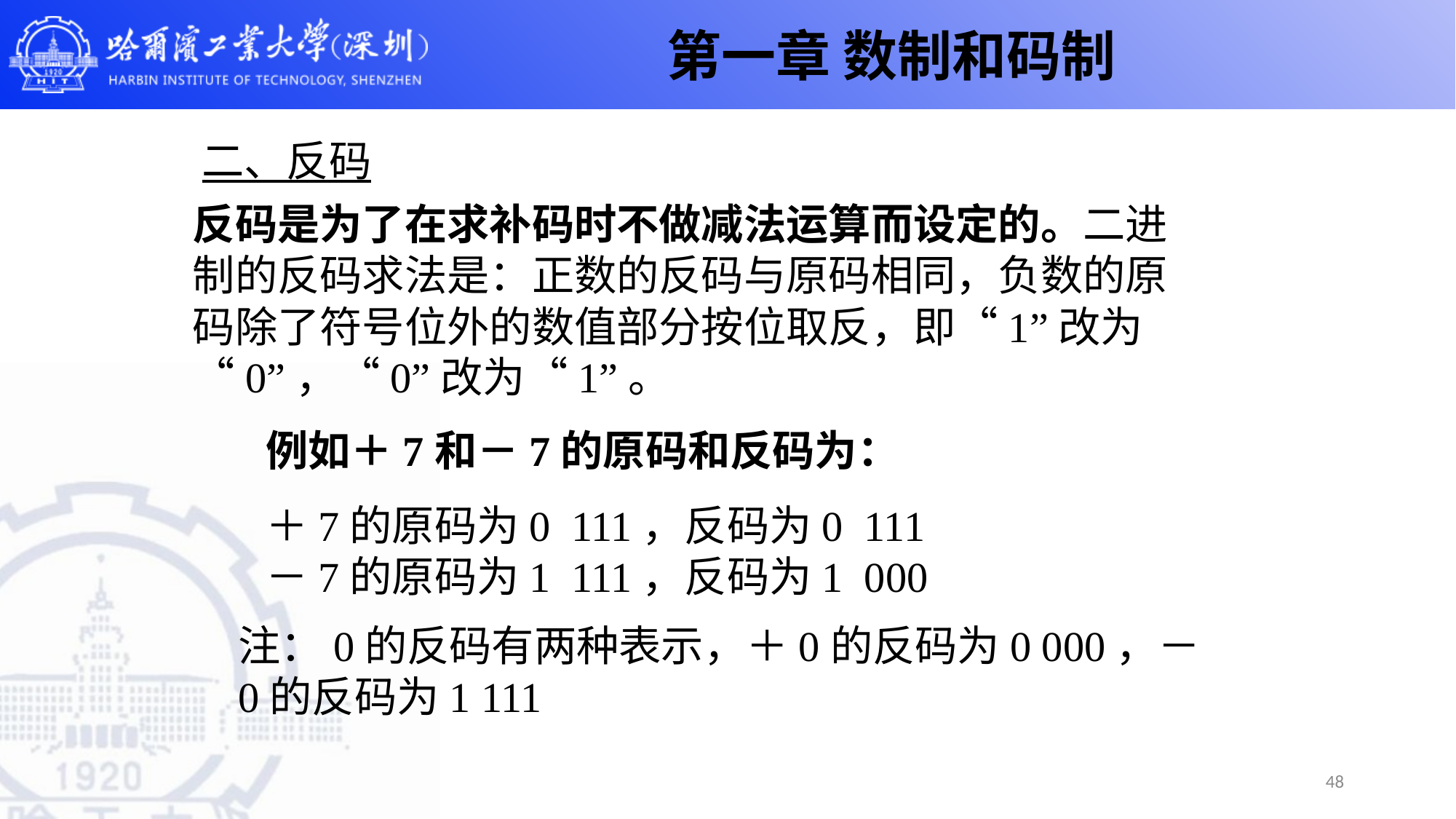

第一章 数制和码制
二、反码
反码是为了在求补码时不做减法运算而设定的。二进制的反码求法是：正数的反码与原码相同，负数的原码除了符号位外的数值部分按位取反，即“1”改为“0”，“0”改为“1”。
# 例如＋7和－7的原码和反码为：
＋7的原码为0  111，反码为0  111
－7的原码为1  111，反码为1  000
注：0的反码有两种表示，＋0的反码为0 000，－0的反码为1 111
48